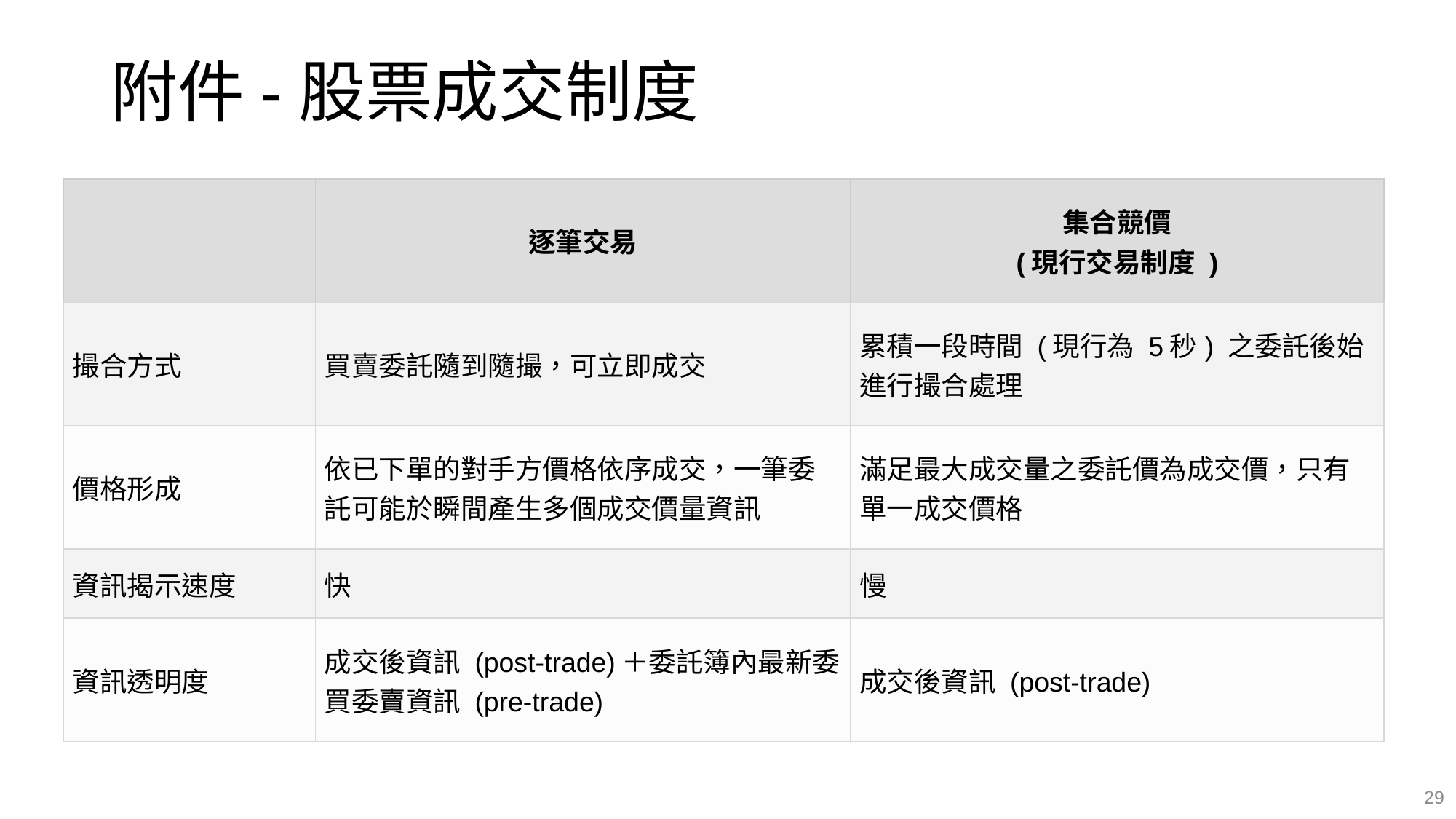

# 附件-股票成交制度
|  | 逐筆交易 | 集合競價 (現行交易制度 ) |
| --- | --- | --- |
| 撮合方式 | 買賣委託隨到隨撮，可立即成交 | 累積一段時間 (現行為 5秒) 之委託後始進行撮合處理 |
| 價格形成 | 依已下單的對手方價格依序成交，一筆委託可能於瞬間產生多個成交價量資訊 | 滿足最大成交量之委託價為成交價，只有單一成交價格 |
| 資訊揭示速度 | 快 | 慢 |
| 資訊透明度 | 成交後資訊 (post-trade)＋委託簿內最新委買委賣資訊 (pre-trade) | 成交後資訊 (post-trade) |
29